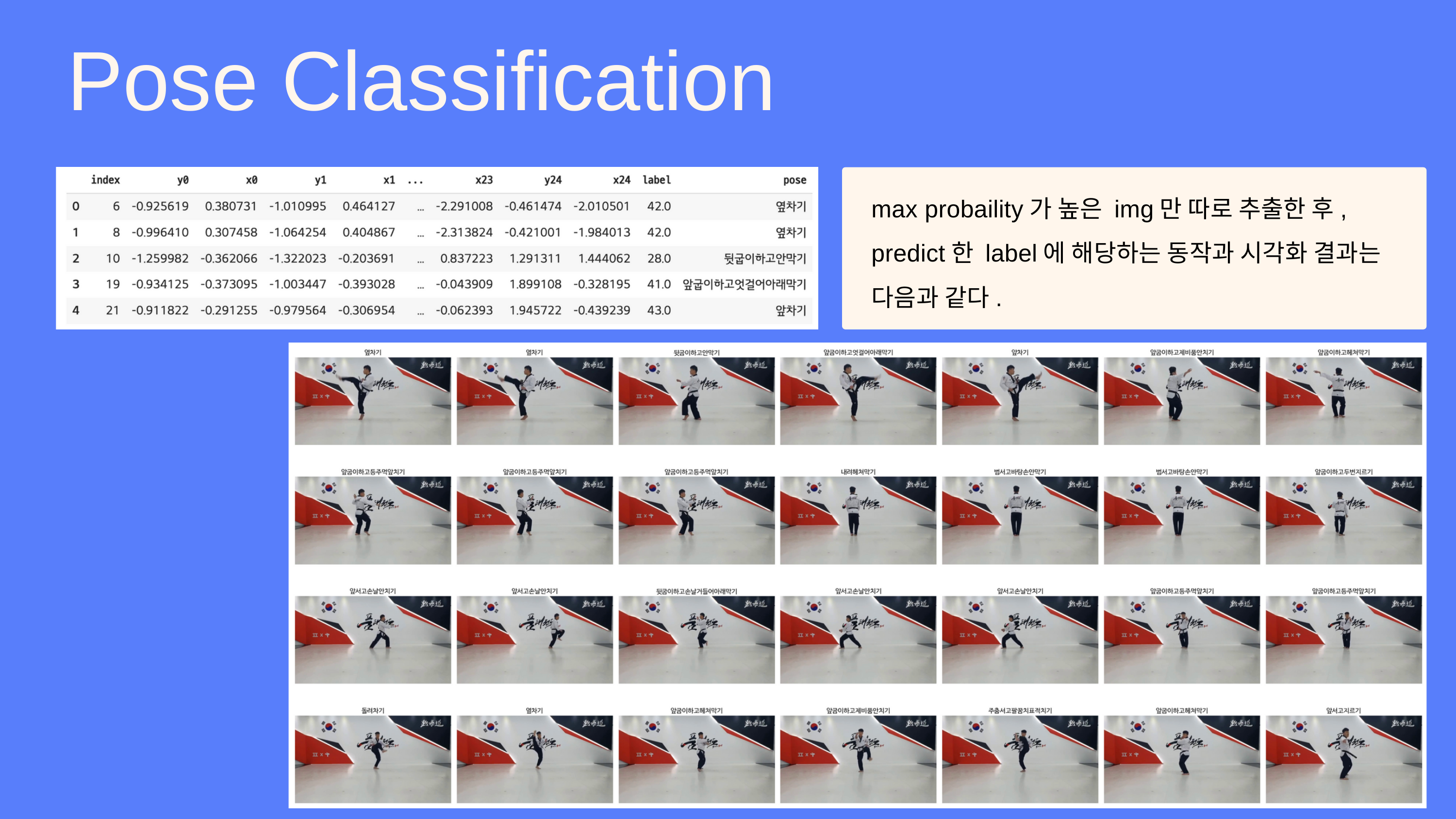

Pose Classification

max probaility가 높은 img만 따로 추출한 후,
predict한 label에 해당하는 동작과 시각화 결과는 다음과 같다.